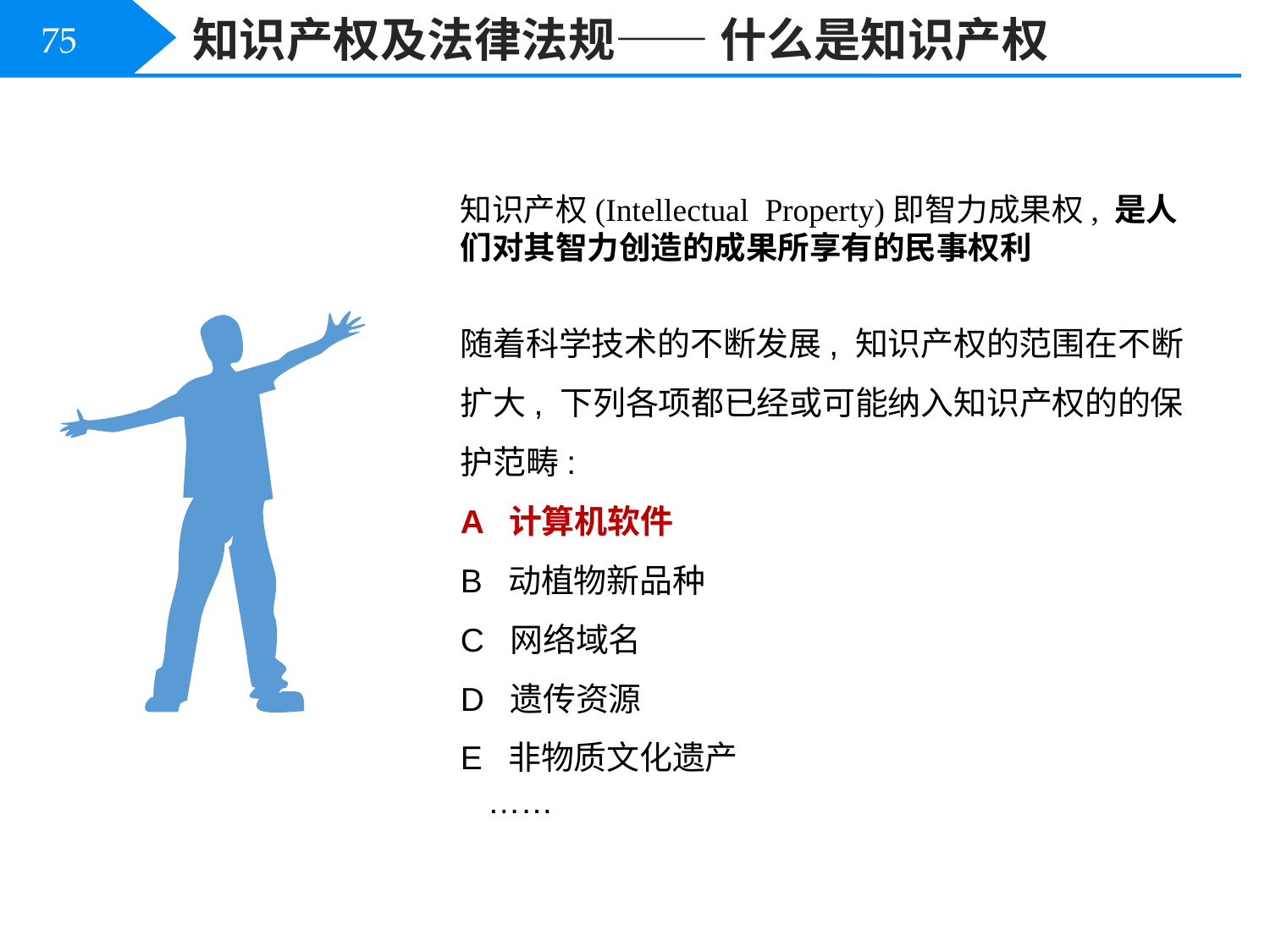

知识产权及法律法规—— 什么是知识产权
75
知识产权(Intellectual  Property)即智力成果权, 是人们对其智力创造的成果所享有的民事权利

随着科学技术的不断发展, 知识产权的范围在不断扩大, 下列各项都已经或可能纳入知识产权的的保护范畴:
A  计算机软件
B  动植物新品种
C  网络域名
D  遗传资源
E  非物质文化遗产
   ……